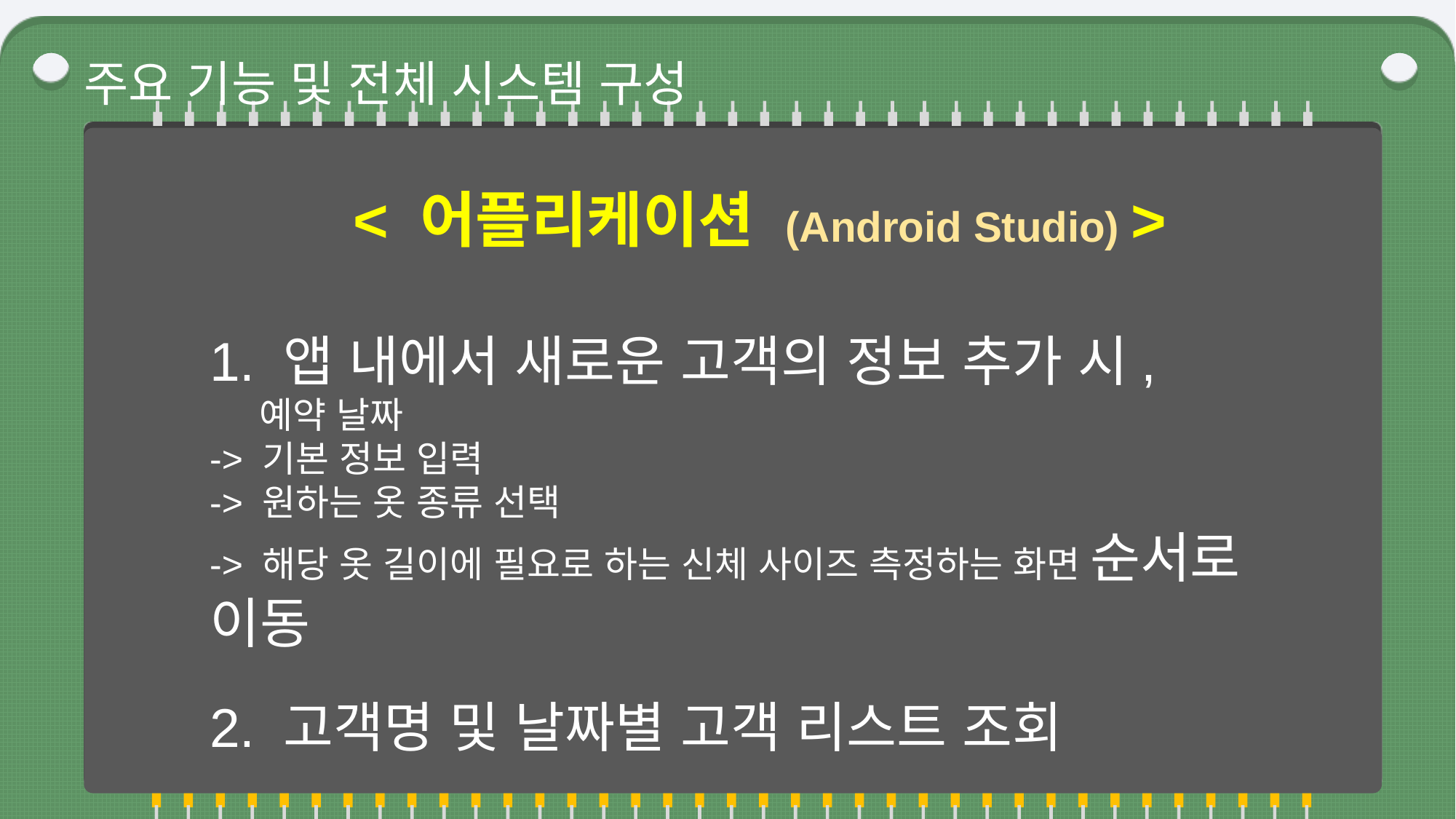

주요 기능 및 전체 시스템 구성

< 어플리케이션 (Android Studio) >

1. 앱 내에서 새로운 고객의 정보 추가 시,
    예약 날짜
-> 기본 정보 입력
-> 원하는 옷 종류 선택
-> 해당 옷 길이에 필요로 하는 신체 사이즈 측정하는 화면 순서로 이동

2. 고객명 및 날짜별 고객 리스트 조회